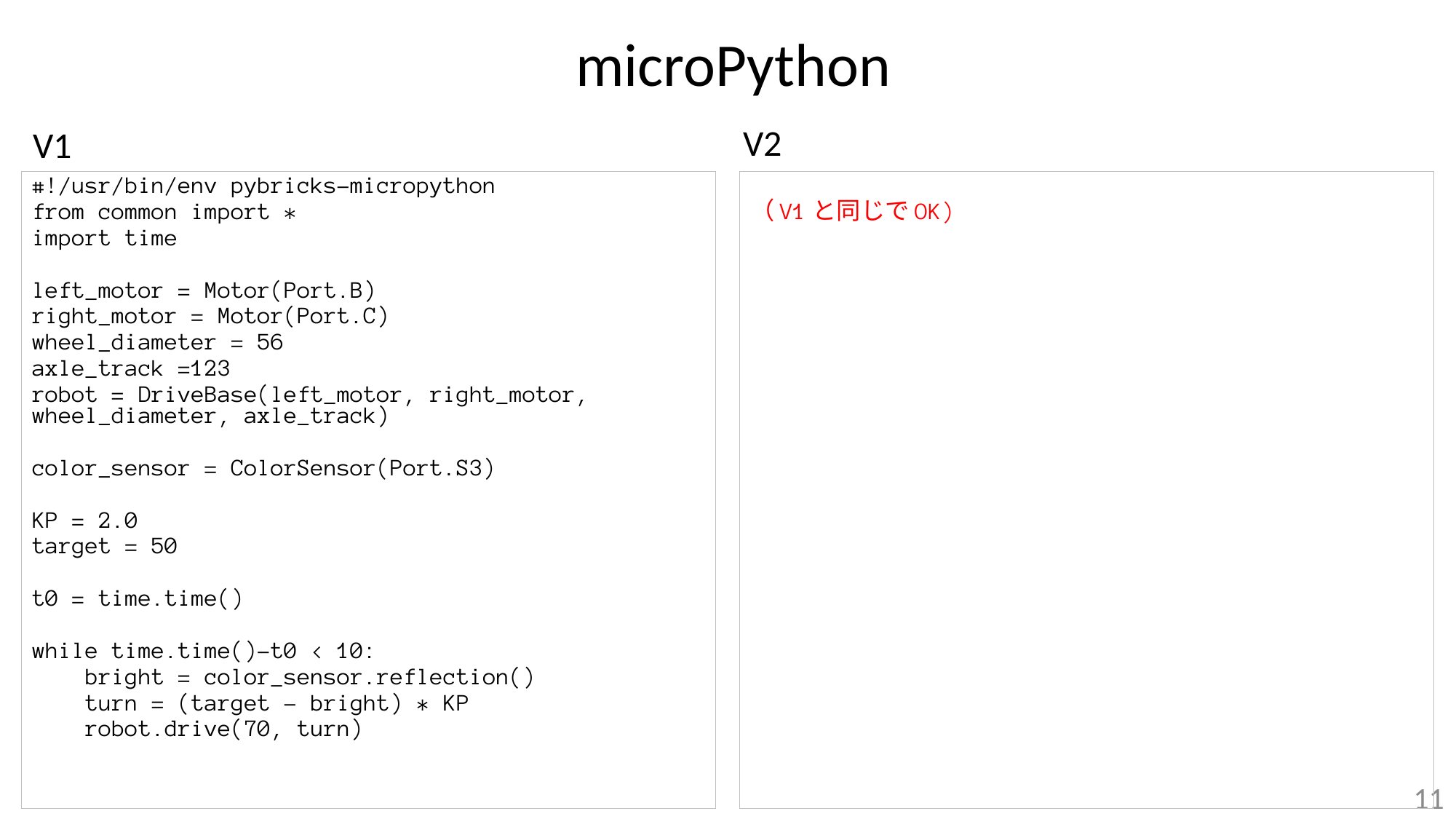

# microPython
V2
V1
#!/usr/bin/env pybricks-micropython
from common import *
import time

left_motor = Motor(Port.B)
right_motor = Motor(Port.C)
wheel_diameter = 56
axle_track =123
robot = DriveBase(left_motor, right_motor, wheel_diameter, axle_track)

color_sensor = ColorSensor(Port.S3)

KP = 2.0
target = 50

t0 = time.time()

while time.time()-t0 < 10:
    bright = color_sensor.reflection()
    turn = (target - bright) * KP
    robot.drive(70, turn)

（V1と同じでOK)

11